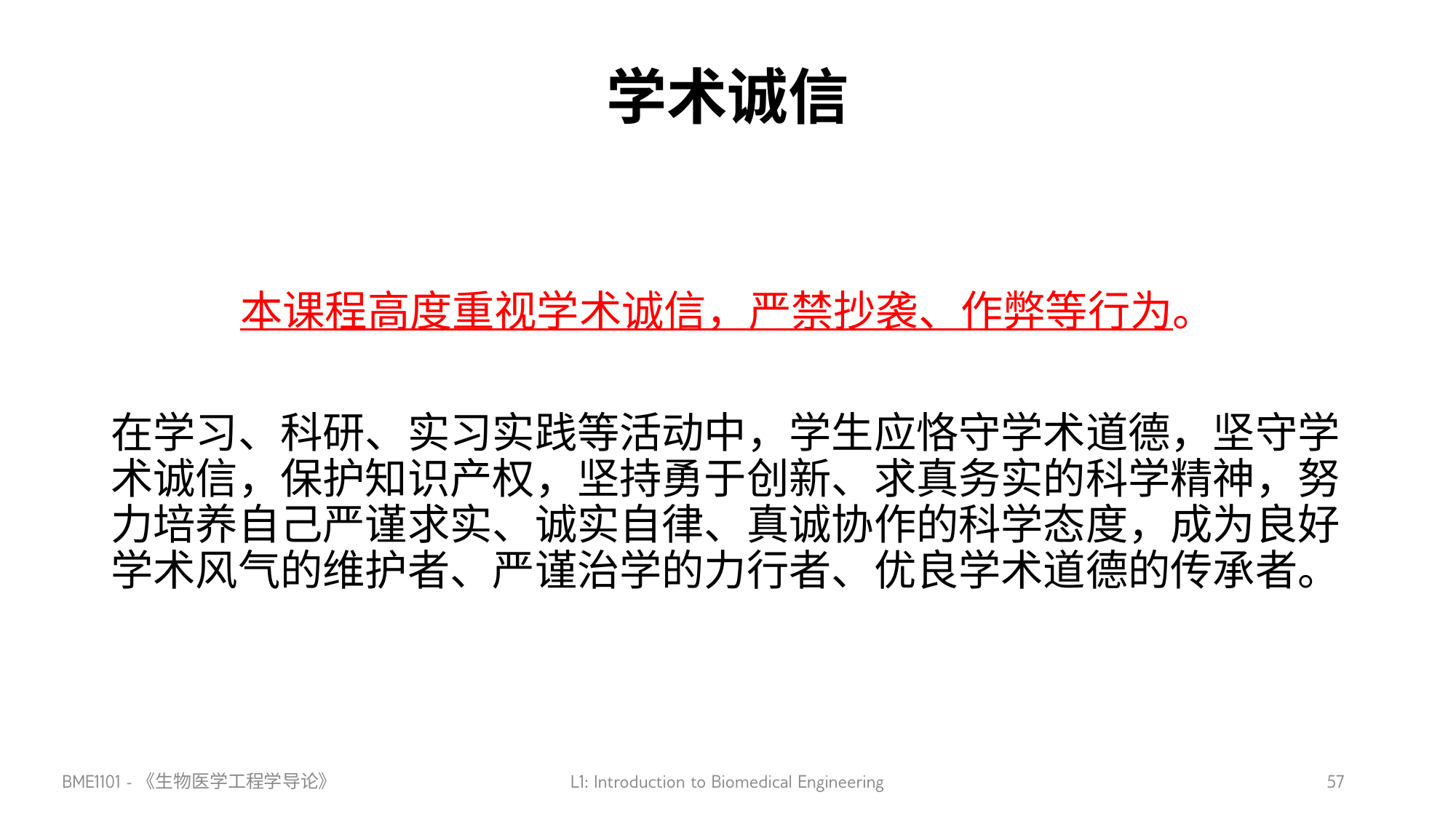

# 学术诚信

本课程高度重视学术诚信，严禁抄袭、作弊等行为。

在学习、科研、实习实践等活动中，学生应恪守学术道德，坚守学术诚信，保护知识产权，坚持勇于创新、求真务实的科学精神，努力培养自己严谨求实、诚实自律、真诚协作的科学态度，成为良好学术风气的维护者、严谨治学的力行者、优良学术道德的传承者。
BME1101 -《生物医学工程学导论》
L1: Introduction to Biomedical Engineering
57